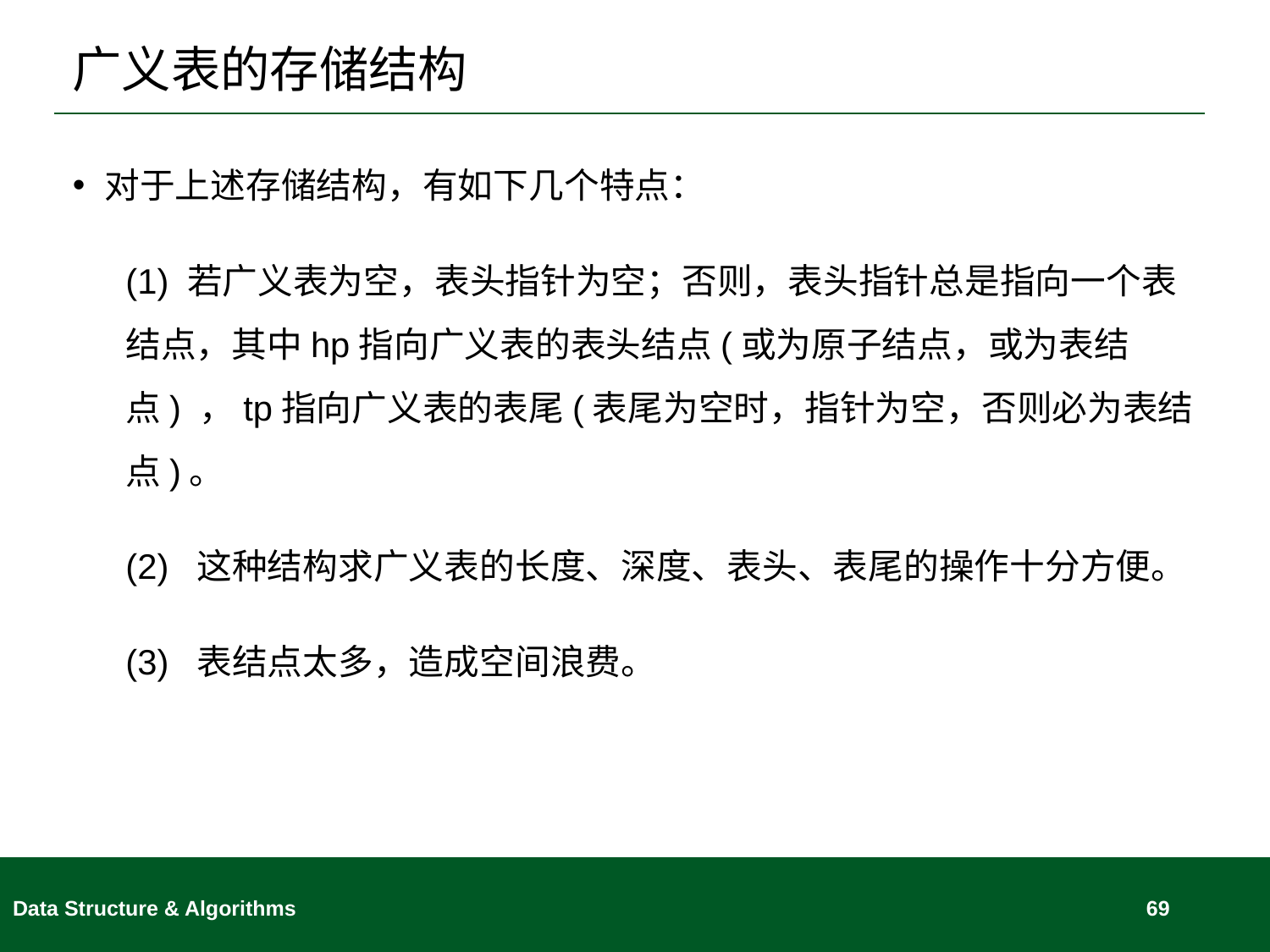

# 广义表的存储结构
对于上述存储结构，有如下几个特点：
(1) 若广义表为空，表头指针为空；否则，表头指针总是指向一个表结点，其中hp指向广义表的表头结点(或为原子结点，或为表结点) ，tp指向广义表的表尾(表尾为空时，指针为空，否则必为表结点)。
(2)  这种结构求广义表的长度、深度、表头、表尾的操作十分方便。
(3)  表结点太多，造成空间浪费。
Data Structure & Algorithms
69